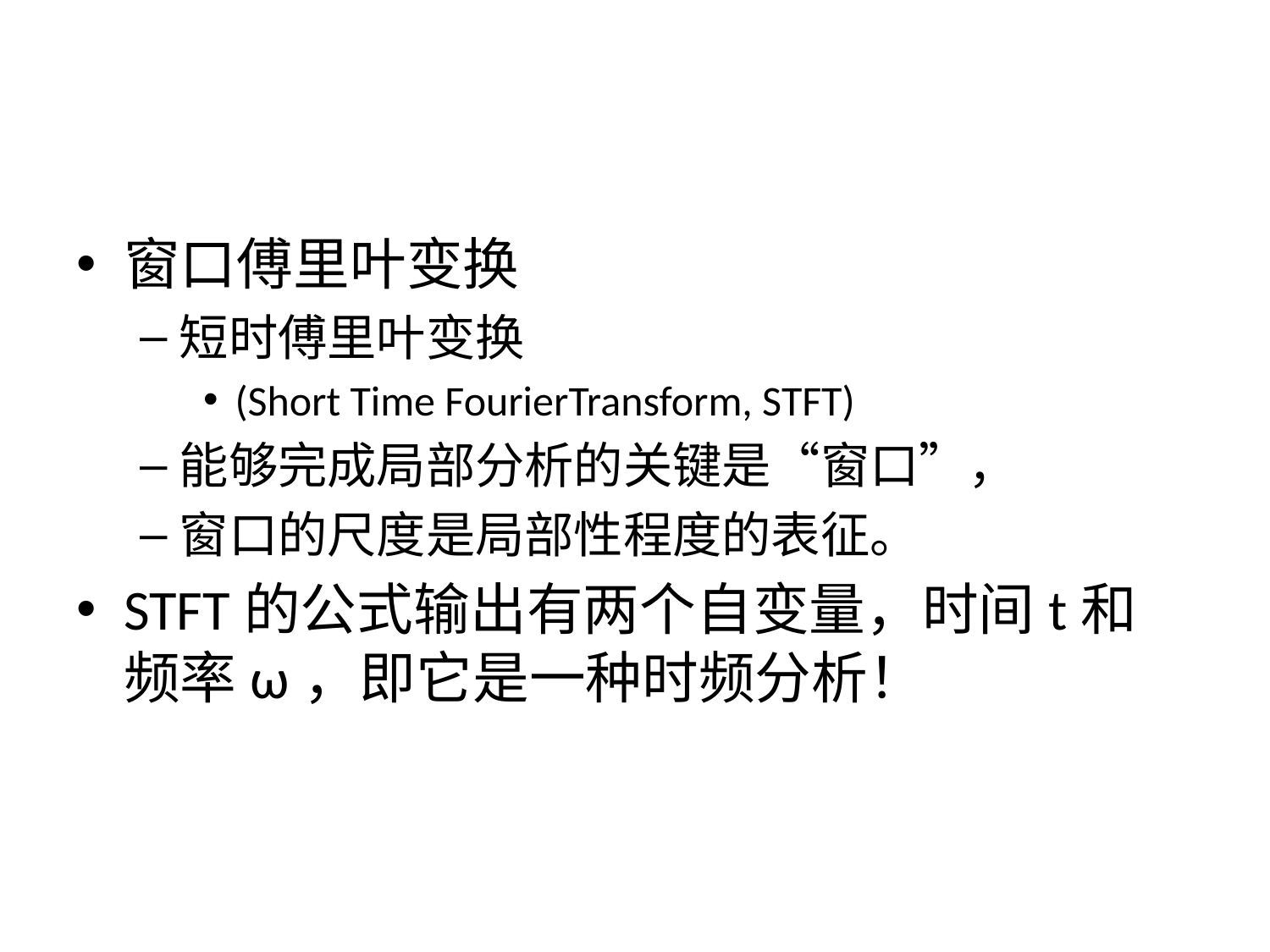

#
窗口傅里叶变换
短时傅里叶变换
(Short Time FourierTransform, STFT)
能够完成局部分析的关键是“窗口”，
窗口的尺度是局部性程度的表征。
STFT的公式输出有两个自变量，时间t和频率ω，即它是一种时频分析！